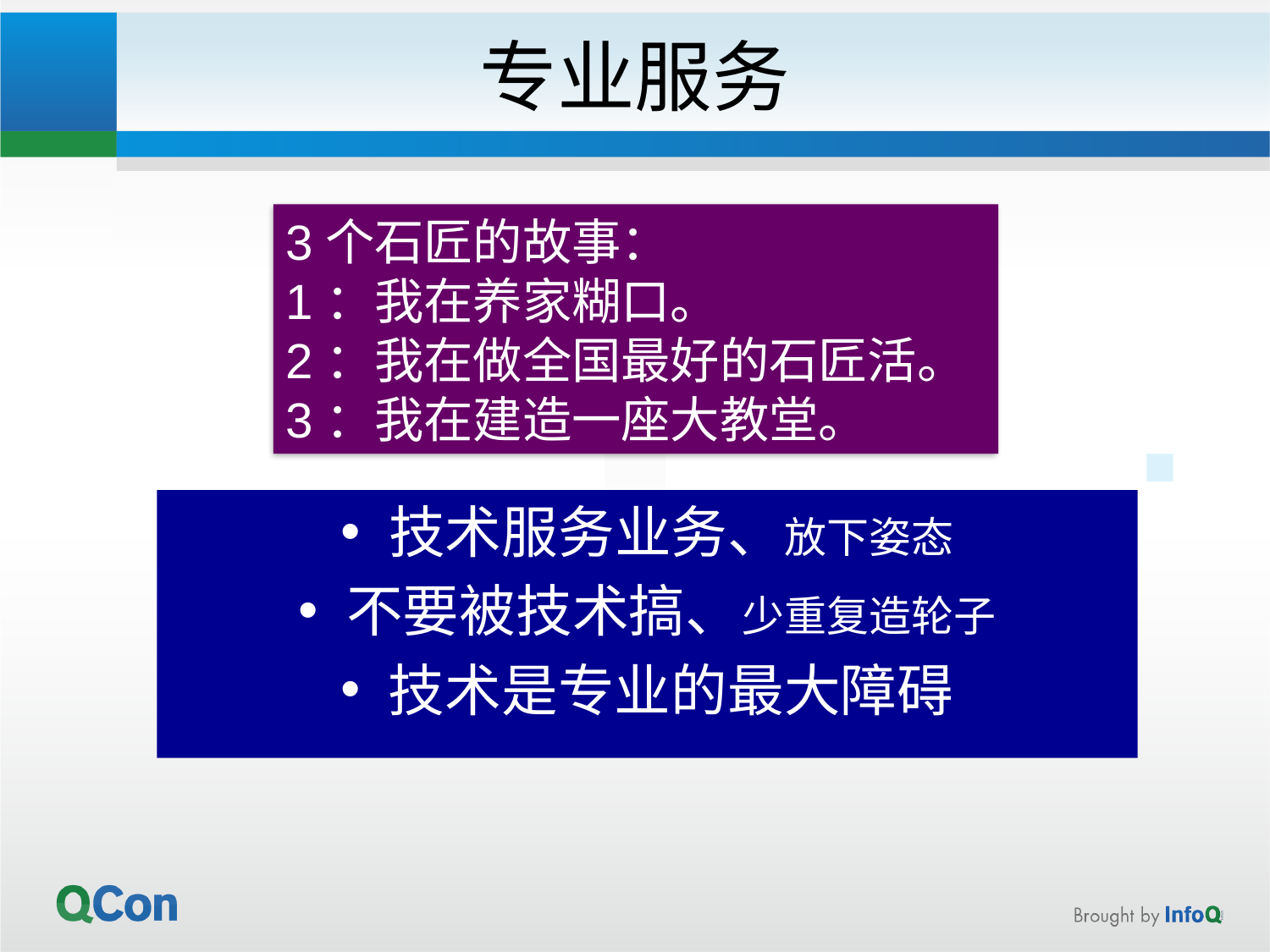

# 专业服务
3个石匠的故事：
1：我在养家糊口。
2：我在做全国最好的石匠活。
3：我在建造一座大教堂。
技术服务业务、放下姿态
不要被技术搞、少重复造轮子
技术是专业的最大障碍